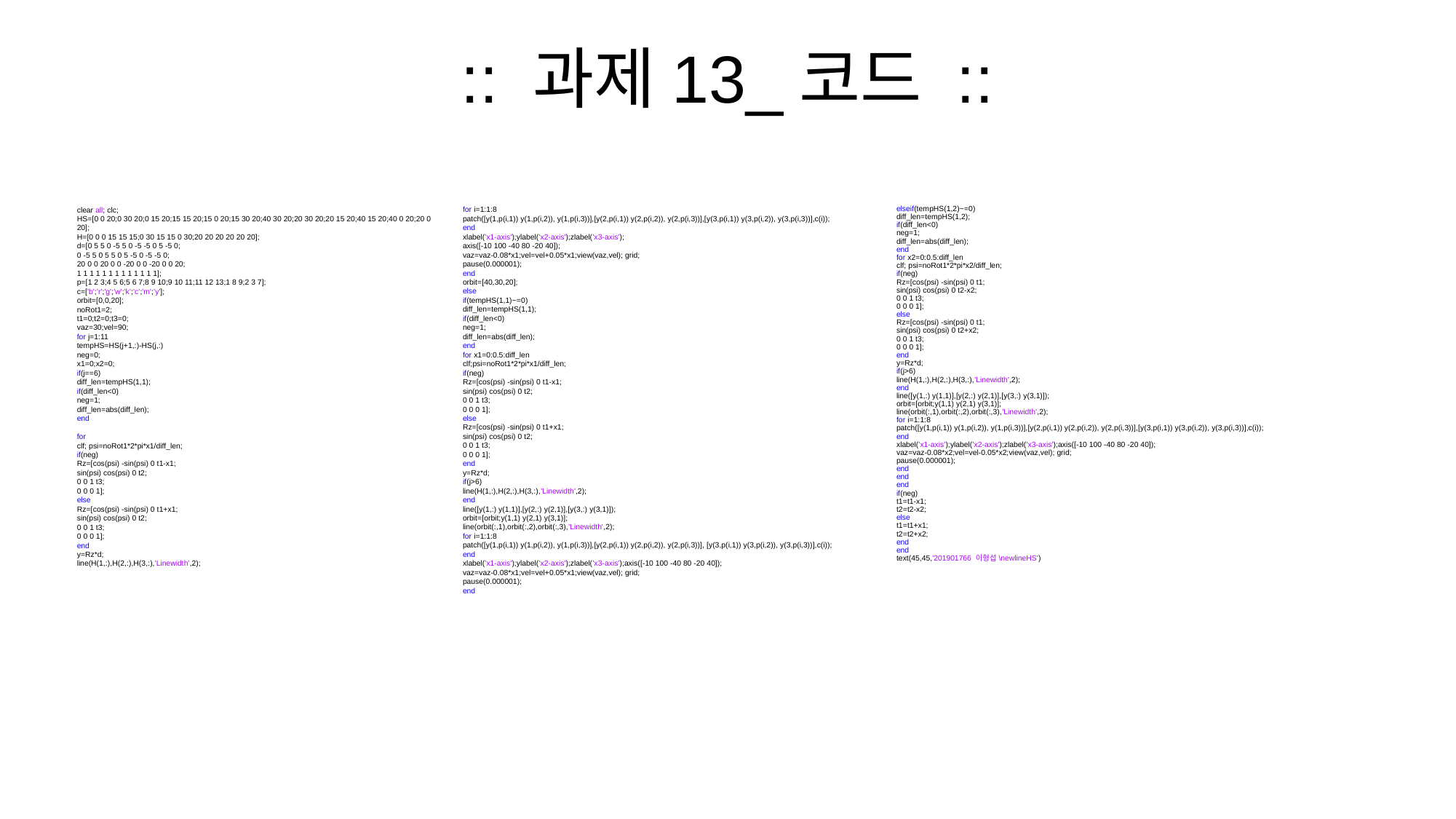

# :: 과제13_코드 ::

clear all; clc;
HS=[0 0 20;0 30 20;0 15 20;15 15 20;15 0 20;15 30 20;40 30 20;20 30 20;20 15 20;40 15 20;40 0 20;20 0 20];
H=[0 0 0 15 15 15;0 30 15 15 0 30;20 20 20 20 20 20];
d=[0 5 5 0 -5 5 0 -5 -5 0 5 -5 0;
0 -5 5 0 5 5 0 5 -5 0 -5 -5 0;
20 0 0 20 0 0 -20 0 0 -20 0 0 20;
1 1 1 1 1 1 1 1 1 1 1 1 1];
p=[1 2 3;4 5 6;5 6 7;8 9 10;9 10 11;11 12 13;1 8 9;2 3 7];
c=['b';'r';'g';'w';'k';'c';'m';'y'];
orbit=[0,0,20];
noRot1=2;
t1=0;t2=0;t3=0;
vaz=30;vel=90;
for j=1:11
tempHS=HS(j+1,:)-HS(j,:)
neg=0;
x1=0;x2=0;
if(j==6)
diff_len=tempHS(1,1);
if(diff_len<0)
neg=1;
diff_len=abs(diff_len);
end
for
clf; psi=noRot1*2*pi*x1/diff_len;
if(neg)
Rz=[cos(psi) -sin(psi) 0 t1-x1;
sin(psi) cos(psi) 0 t2;
0 0 1 t3;
0 0 0 1];
else
Rz=[cos(psi) -sin(psi) 0 t1+x1;
sin(psi) cos(psi) 0 t2;
0 0 1 t3;
0 0 0 1];
end
y=Rz*d;
line(H(1,:),H(2,:),H(3,:),'Linewidth',2);
for i=1:1:8
patch([y(1,p(i,1)) y(1,p(i,2)), y(1,p(i,3))],[y(2,p(i,1)) y(2,p(i,2)), y(2,p(i,3))],[y(3,p(i,1)) y(3,p(i,2)), y(3,p(i,3))],c(i));
end
xlabel('x1-axis');ylabel('x2-axis');zlabel('x3-axis');
axis([-10 100 -40 80 -20 40]);
vaz=vaz-0.08*x1;vel=vel+0.05*x1;view(vaz,vel); grid;
pause(0.000001);
end
orbit=[40,30,20];
else
if(tempHS(1,1)~=0)
diff_len=tempHS(1,1);
if(diff_len<0)
neg=1;
diff_len=abs(diff_len);
end
for x1=0:0.5:diff_len
clf;psi=noRot1*2*pi*x1/diff_len;
if(neg)
Rz=[cos(psi) -sin(psi) 0 t1-x1;
sin(psi) cos(psi) 0 t2;
0 0 1 t3;
0 0 0 1];
else
Rz=[cos(psi) -sin(psi) 0 t1+x1;
sin(psi) cos(psi) 0 t2;
0 0 1 t3;
0 0 0 1];
end
y=Rz*d;
if(j>6)
line(H(1,:),H(2,:),H(3,:),'Linewidth',2);
end
line([y(1,:) y(1,1)],[y(2,:) y(2,1)],[y(3,:) y(3,1)]);
orbit=[orbit;y(1,1) y(2,1) y(3,1)];
line(orbit(:,1),orbit(:,2),orbit(:,3),'Linewidth',2);
for i=1:1:8
patch([y(1,p(i,1)) y(1,p(i,2)), y(1,p(i,3))],[y(2,p(i,1)) y(2,p(i,2)), y(2,p(i,3))], [y(3,p(i,1)) y(3,p(i,2)), y(3,p(i,3))],c(i));
end
xlabel('x1-axis');ylabel('x2-axis');zlabel('x3-axis');axis([-10 100 -40 80 -20 40]);
vaz=vaz-0.08*x1;vel=vel+0.05*x1;view(vaz,vel); grid;
pause(0.000001);
end

elseif(tempHS(1,2)~=0)
diff_len=tempHS(1,2);
if(diff_len<0)
neg=1;
diff_len=abs(diff_len);
end
for x2=0:0.5:diff_len
clf; psi=noRot1*2*pi*x2/diff_len;
if(neg)
Rz=[cos(psi) -sin(psi) 0 t1;
sin(psi) cos(psi) 0 t2-x2;
0 0 1 t3;
0 0 0 1];
else
Rz=[cos(psi) -sin(psi) 0 t1;
sin(psi) cos(psi) 0 t2+x2;
0 0 1 t3;
0 0 0 1];
end
y=Rz*d;
if(j>6)
line(H(1,:),H(2,:),H(3,:),'Linewidth',2);
end
line([y(1,:) y(1,1)],[y(2,:) y(2,1)],[y(3,:) y(3,1)]);
orbit=[orbit;y(1,1) y(2,1) y(3,1)];
line(orbit(:,1),orbit(:,2),orbit(:,3),'Linewidth',2);
for i=1:1:8
patch([y(1,p(i,1)) y(1,p(i,2)), y(1,p(i,3))],[y(2,p(i,1)) y(2,p(i,2)), y(2,p(i,3))],[y(3,p(i,1)) y(3,p(i,2)), y(3,p(i,3))],c(i));
end
xlabel('x1-axis');ylabel('x2-axis');zlabel('x3-axis');axis([-10 100 -40 80 -20 40]);
vaz=vaz-0.08*x2;vel=vel-0.05*x2;view(vaz,vel); grid;
pause(0.000001);
end
end
end
if(neg)
t1=t1-x1;
t2=t2-x2;
else
t1=t1+x1;
t2=t2+x2;
end
end
text(45,45,'201901766 이형섭\newlineHS')